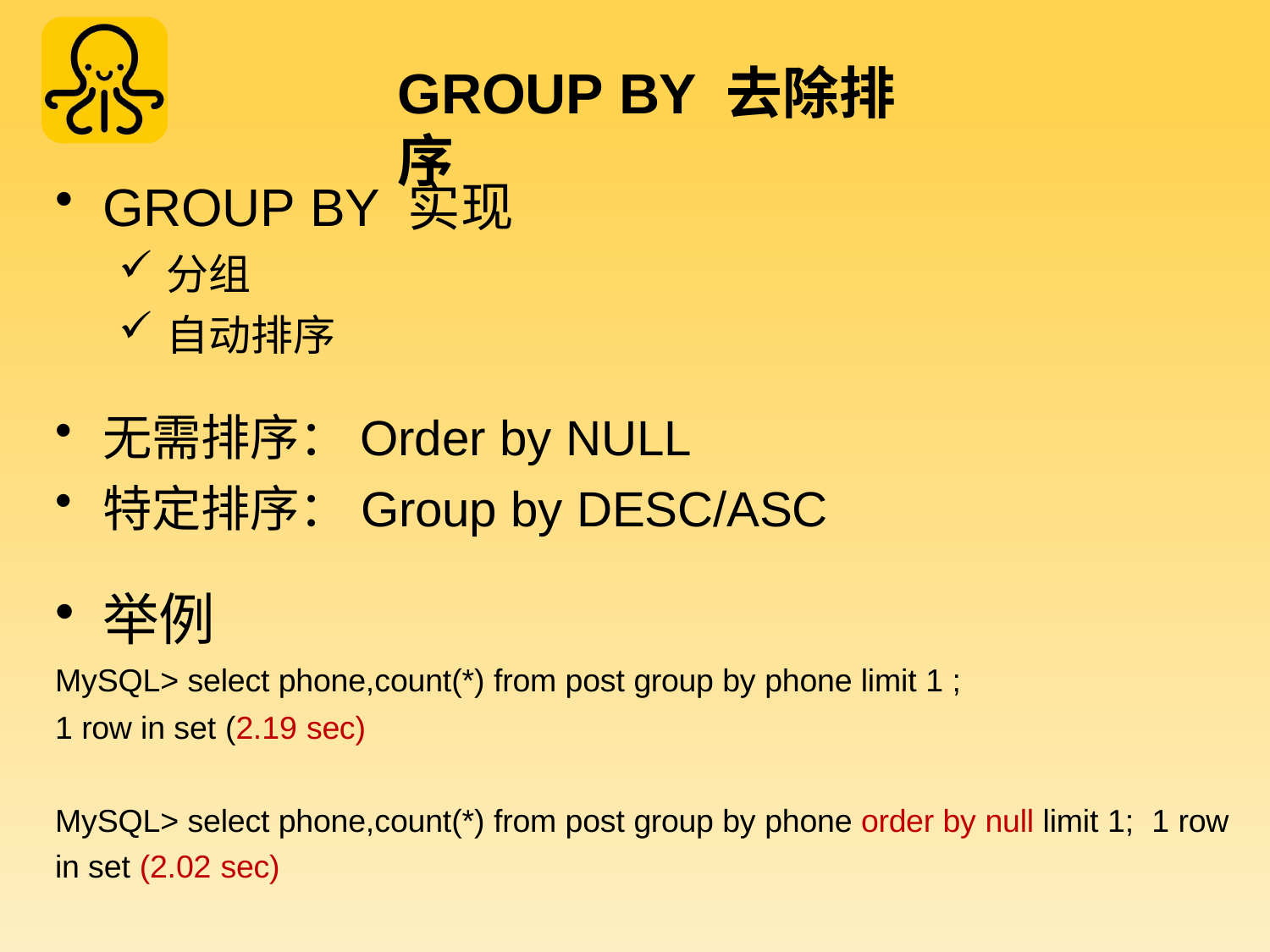

# GROUP BY 去除排序
GROUP BY 实现
分组
自动排序
无需排序：Order by NULL
特定排序：Group by DESC/ASC
举例
MySQL> select phone,count(*) from post group by phone limit 1 ;
1 row in set (2.19 sec)

MySQL> select phone,count(*) from post group by phone order by null limit 1;  1 row in set (2.02 sec)